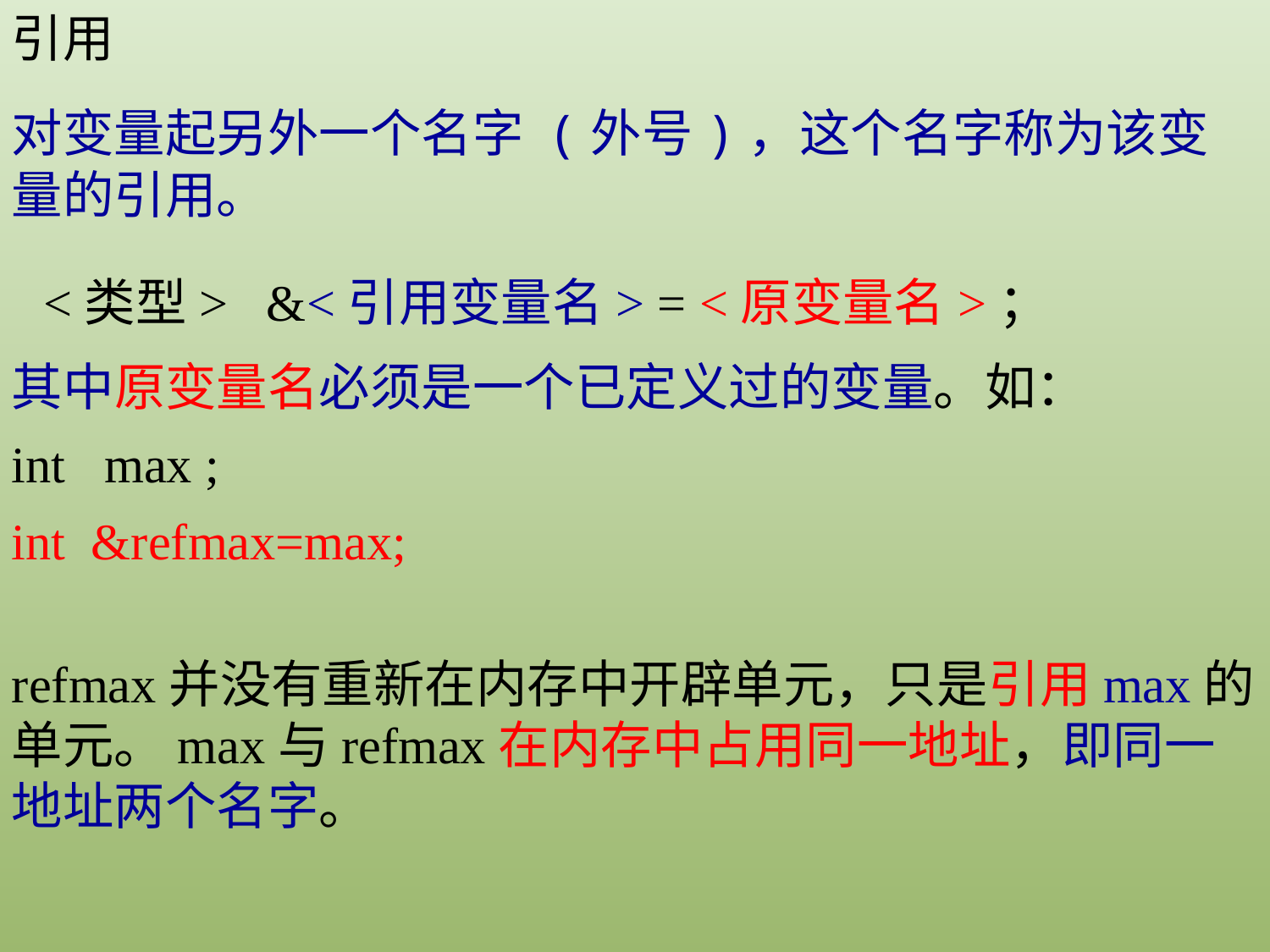

引用
对变量起另外一个名字 (外号)，这个名字称为该变量的引用。
<类型>   &<引用变量名> = <原变量名>；
其中原变量名必须是一个已定义过的变量。如：
int   max ;
int  &refmax=max;
refmax并没有重新在内存中开辟单元，只是引用max的单元。max与refmax在内存中占用同一地址，即同一地址两个名字。
543